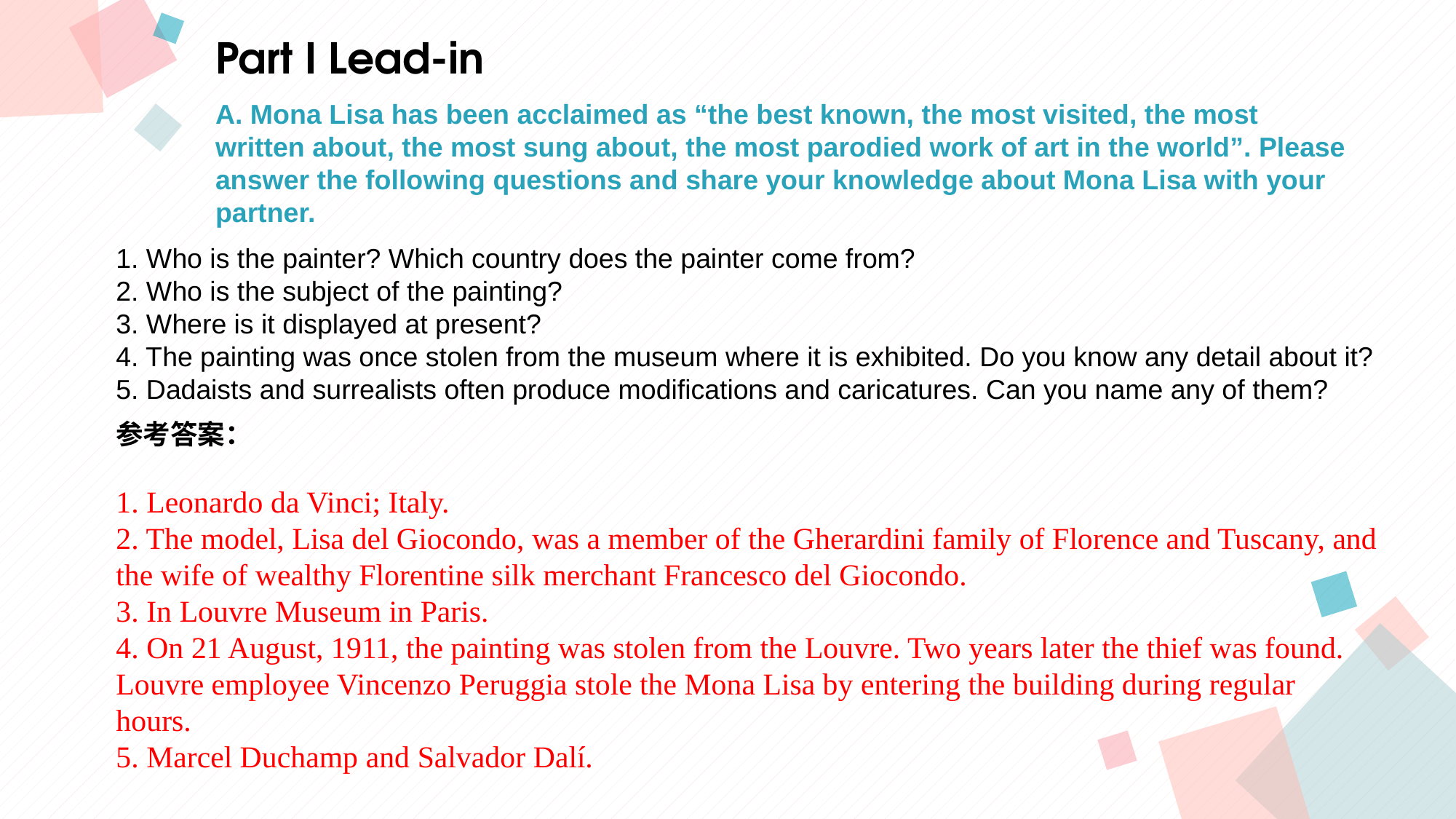

Part I Lead-in
A. Mona Lisa has been acclaimed as “the best known, the most visited, the most written about, the most sung about, the most parodied work of art in the world”. Please answer the following questions and share your knowledge about Mona Lisa with your partner.
1. Who is the painter? Which country does the painter come from?
2. Who is the subject of the painting?
3. Where is it displayed at present?
4. The painting was once stolen from the museum where it is exhibited. Do you know any detail about it?
5. Dadaists and surrealists often produce modifications and caricatures. Can you name any of them?
参考答案：

1. Leonardo da Vinci; Italy.
2. The model, Lisa del Giocondo, was a member of the Gherardini family of Florence and Tuscany, and the wife of wealthy Florentine silk merchant Francesco del Giocondo.
3. In Louvre Museum in Paris.
4. On 21 August, 1911, the painting was stolen from the Louvre. Two years later the thief was found. Louvre employee Vincenzo Peruggia stole the Mona Lisa by entering the building during regular hours.
5. Marcel Duchamp and Salvador Dalí.